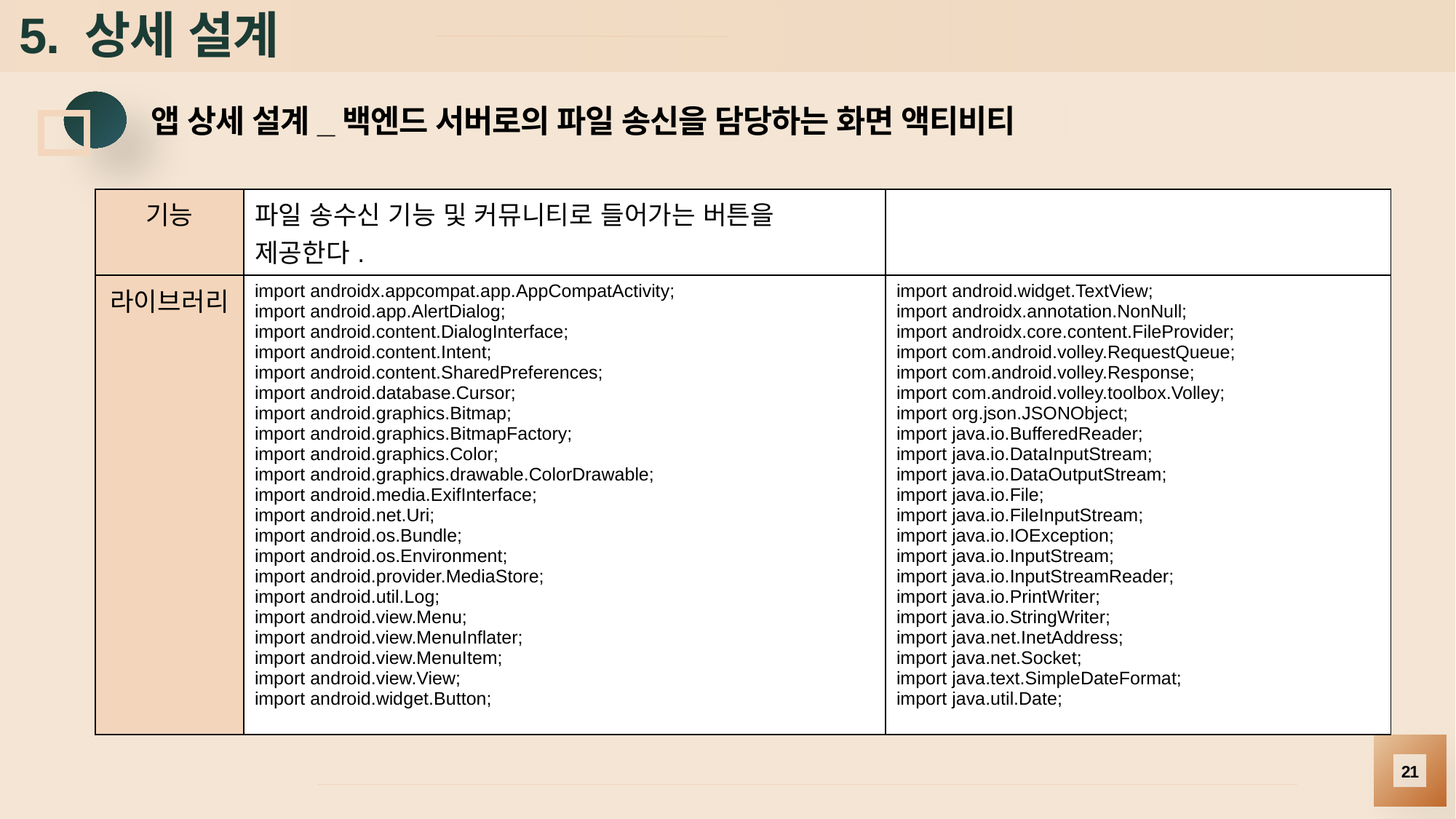

# 5. 상세 설계

앱 상세 설계_백엔드 서버로의 파일 송신을 담당하는 화면 액티비티

| 기능 | 파일 송수신 기능 및 커뮤니티로 들어가는 버튼을 제공한다. |  |
| --- | --- | --- |
| 라이브러리 | import androidx.appcompat.app.AppCompatActivity; import android.app.AlertDialog; import android.content.DialogInterface; import android.content.Intent; import android.content.SharedPreferences; import android.database.Cursor; import android.graphics.Bitmap; import android.graphics.BitmapFactory; import android.graphics.Color; import android.graphics.drawable.ColorDrawable; import android.media.ExifInterface; import android.net.Uri; import android.os.Bundle; import android.os.Environment; import android.provider.MediaStore; import android.util.Log; import android.view.Menu; import android.view.MenuInflater; import android.view.MenuItem; import android.view.View; import android.widget.Button; | import android.widget.TextView; import androidx.annotation.NonNull; import androidx.core.content.FileProvider; import com.android.volley.RequestQueue; import com.android.volley.Response; import com.android.volley.toolbox.Volley; import org.json.JSONObject; import java.io.BufferedReader; import java.io.DataInputStream; import java.io.DataOutputStream; import java.io.File; import java.io.FileInputStream; import java.io.IOException; import java.io.InputStream; import java.io.InputStreamReader; import java.io.PrintWriter; import java.io.StringWriter; import java.net.InetAddress; import java.net.Socket; import java.text.SimpleDateFormat; import java.util.Date; |
21